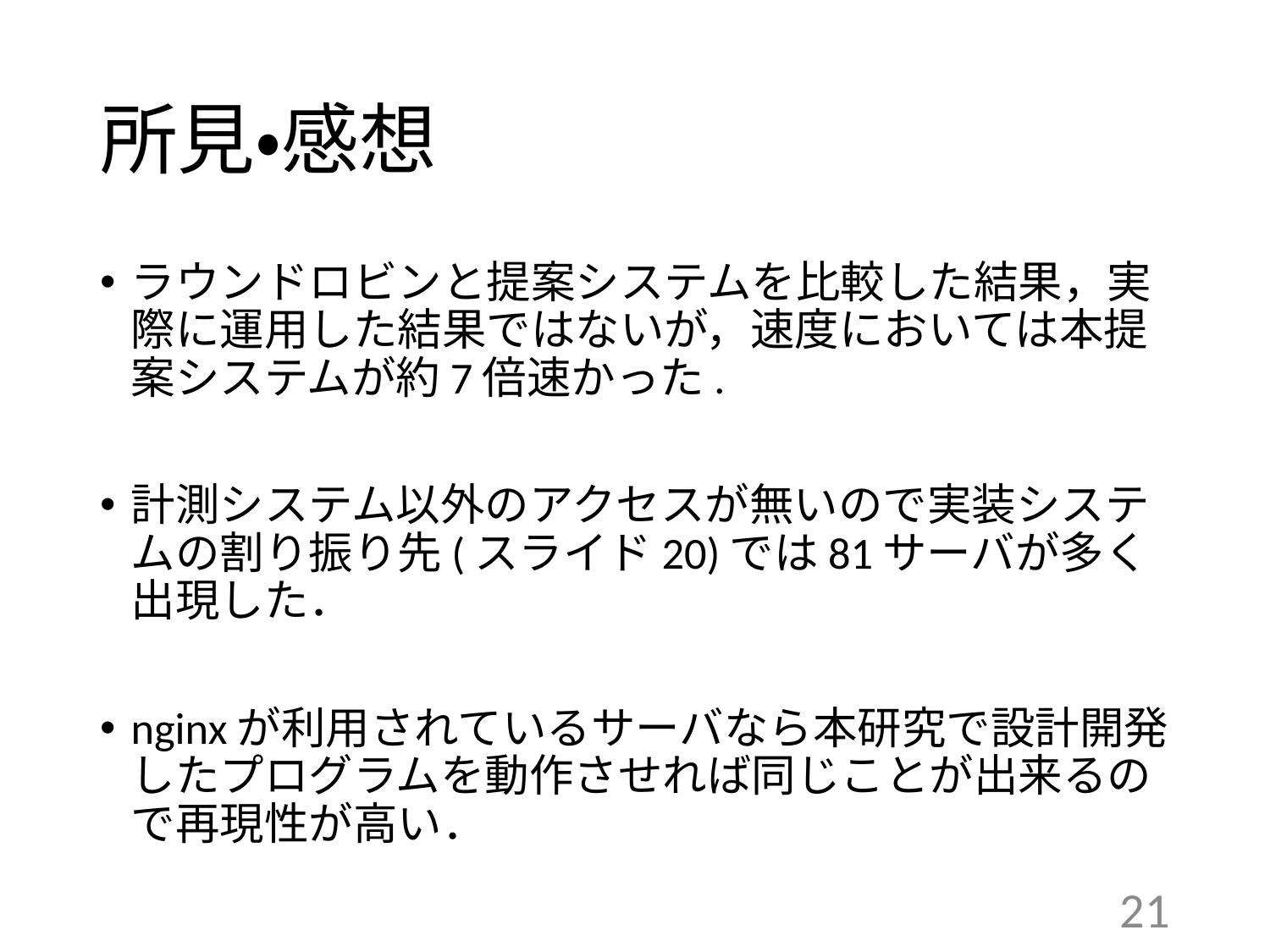

# 所見・感想
ラウンドロビンと提案システムを比較した結果，実際に運用した結果ではないが，速度においては本提案システムが約7倍速かった.

計測システム以外のアクセスが無いので実装システムの割り振り先(スライド20)では81サーバが多く出現した．

nginxが利用されているサーバなら本研究で設計開発したプログラムを動作させれば同じことが出来るので再現性が高い．
21